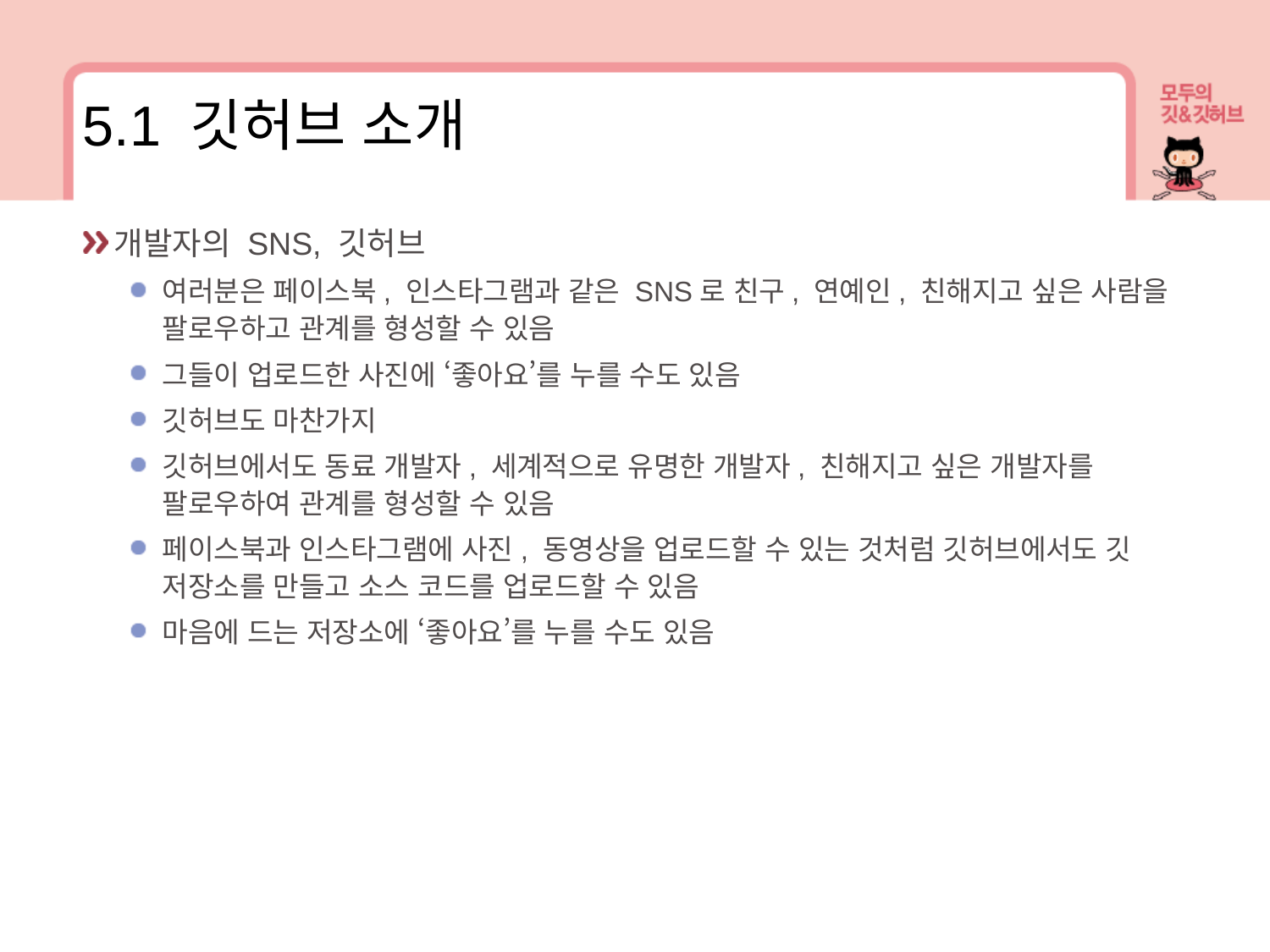

5.1 깃허브 소개
개발자의 SNS, 깃허브
여러분은 페이스북, 인스타그램과 같은 SNS로 친구, 연예인, 친해지고 싶은 사람을 팔로우하고 관계를 형성할 수 있음
그들이 업로드한 사진에 ‘좋아요’를 누를 수도 있음
깃허브도 마찬가지
깃허브에서도 동료 개발자, 세계적으로 유명한 개발자, 친해지고 싶은 개발자를 팔로우하여 관계를 형성할 수 있음
페이스북과 인스타그램에 사진, 동영상을 업로드할 수 있는 것처럼 깃허브에서도 깃 저장소를 만들고 소스 코드를 업로드할 수 있음
마음에 드는 저장소에 ‘좋아요’를 누를 수도 있음